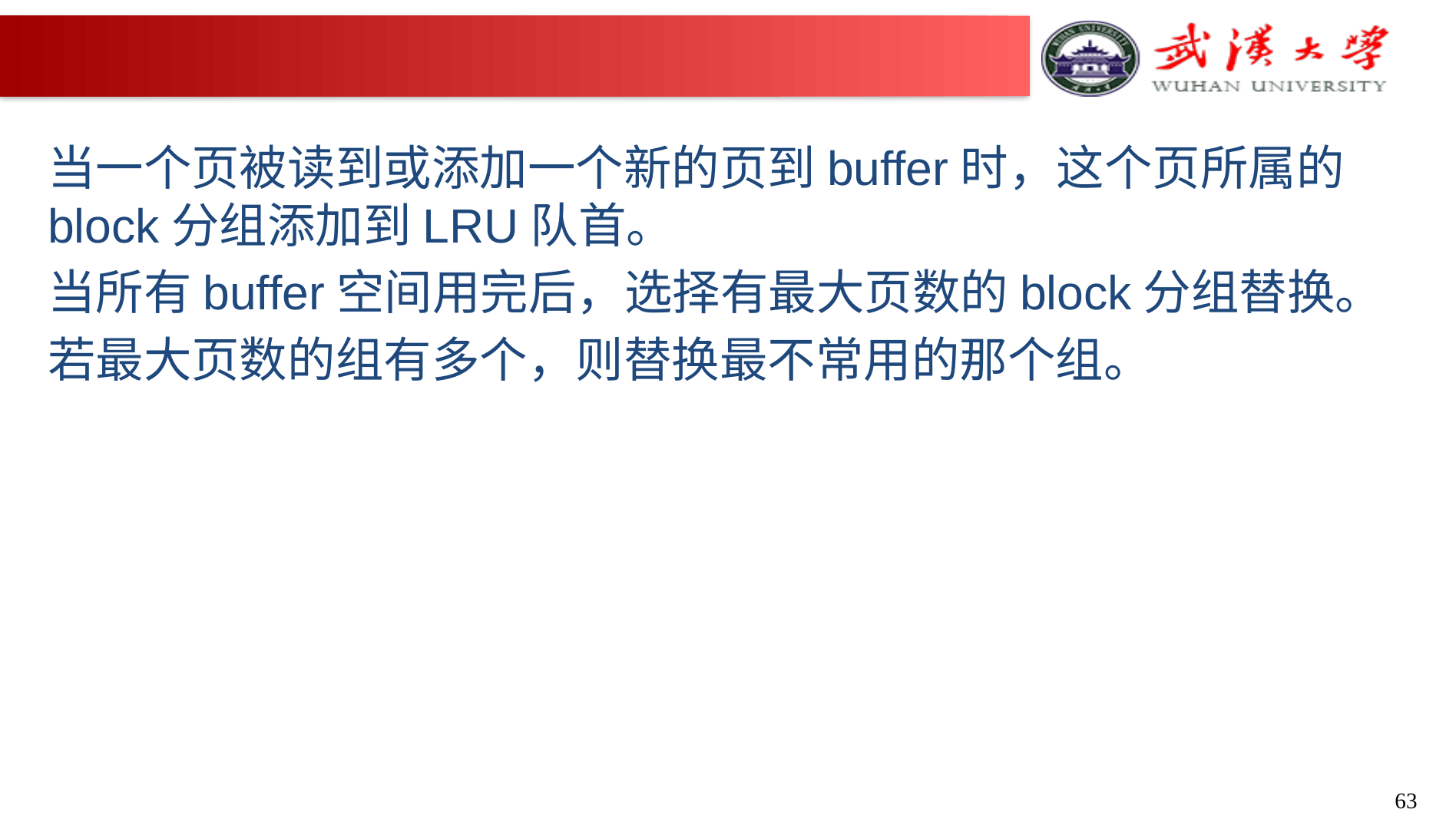

#
当一个页被读到或添加一个新的页到buffer时，这个页所属的block分组添加到LRU队首。
当所有buffer空间用完后，选择有最大页数的block分组替换。
若最大页数的组有多个，则替换最不常用的那个组。